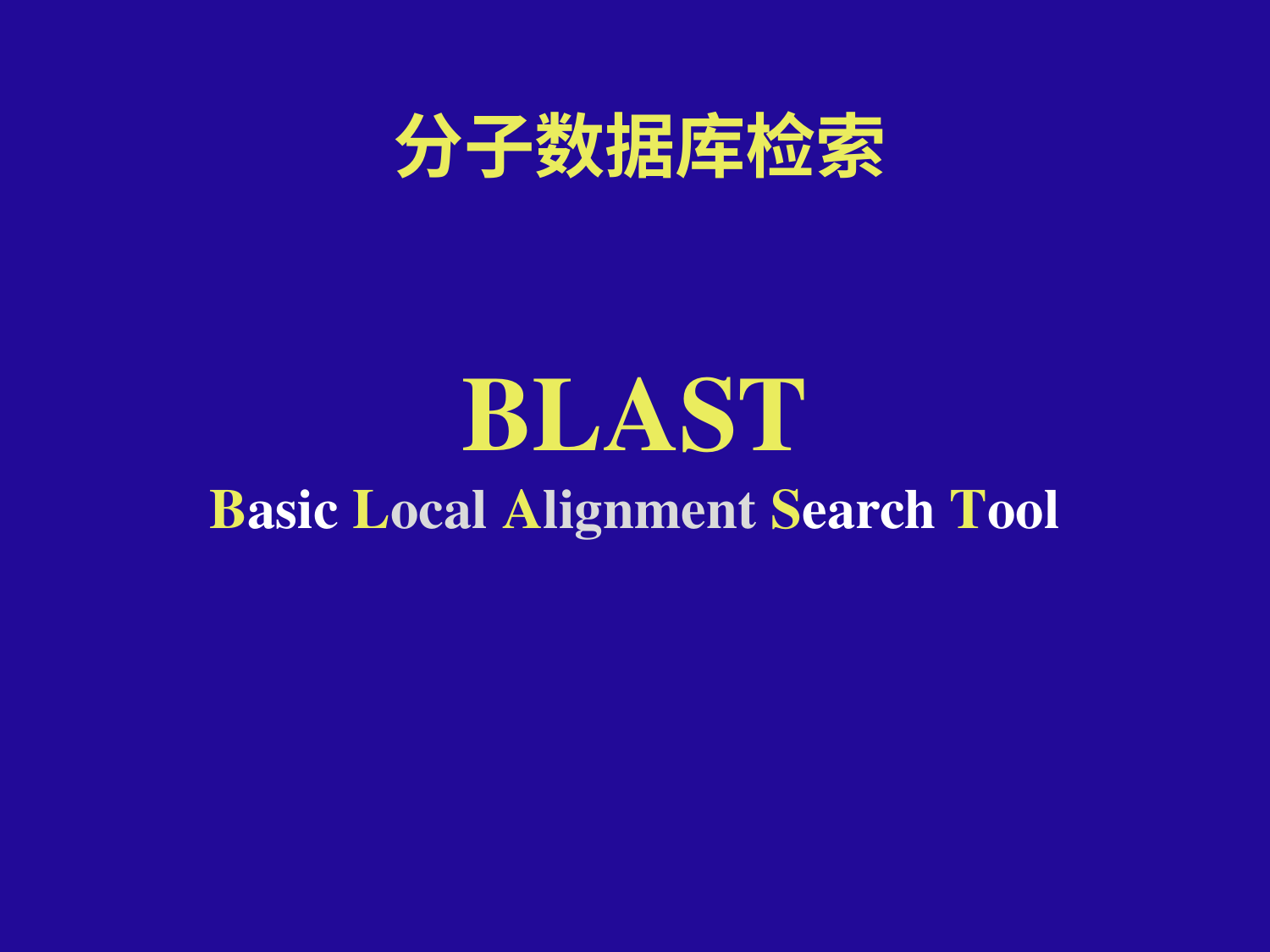

# BLAST Basic Local Alignment Search Tool
分子数据库检索